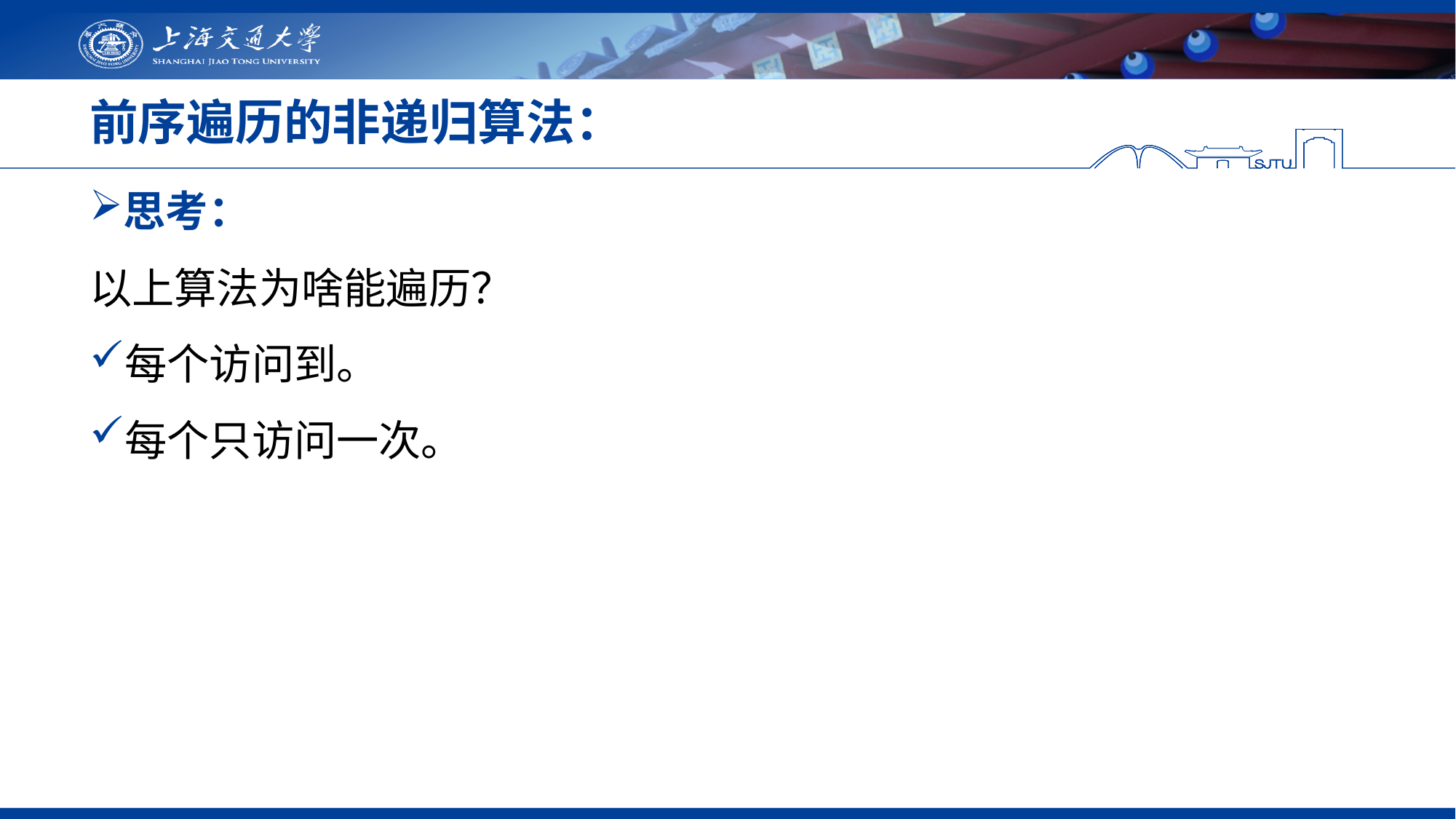

# 前序遍历的非递归算法：
思考：
以上算法为啥能遍历？
每个访问到。
每个只访问一次。